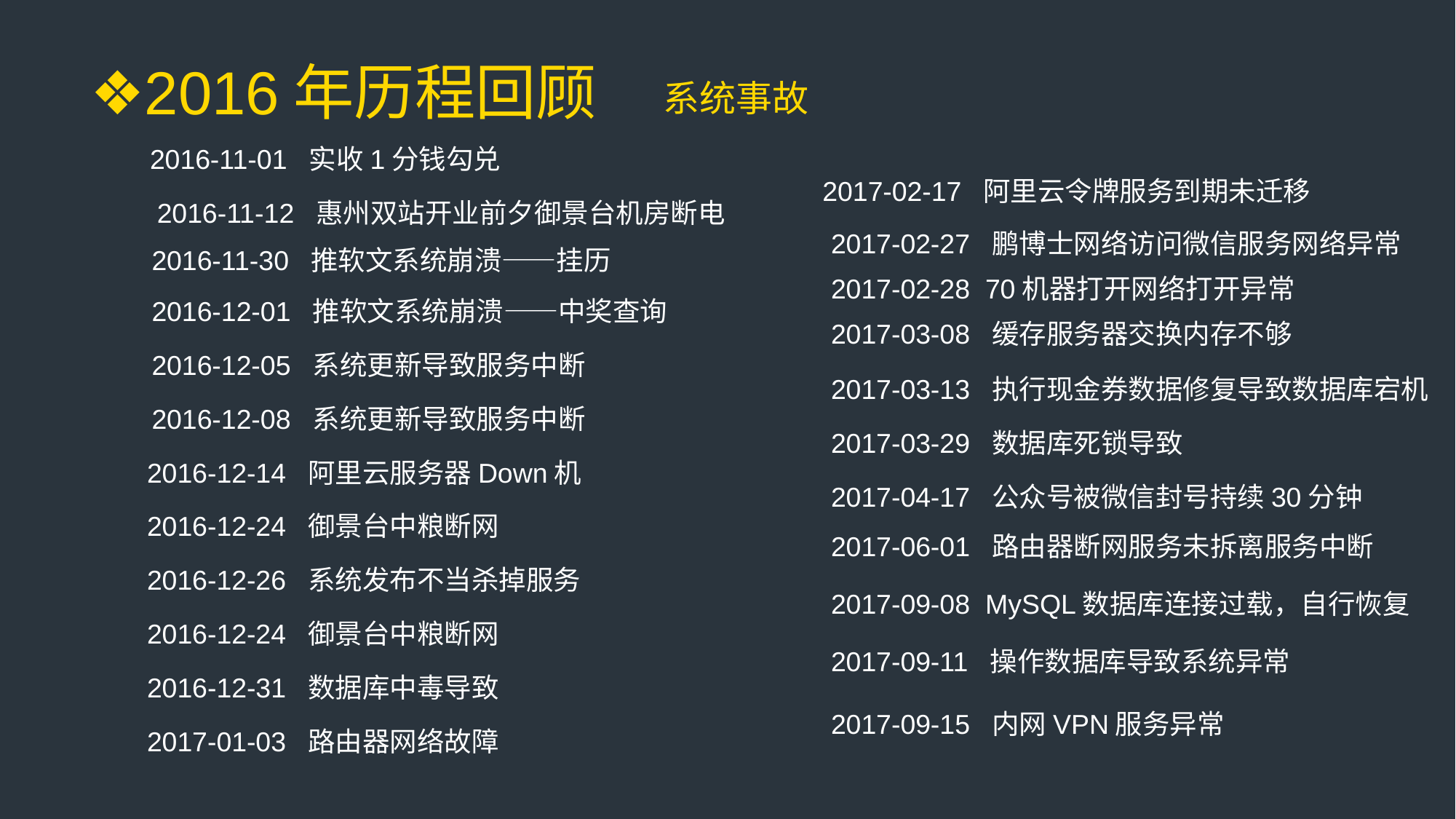

❖2016年历程回顾
系统事故
2016-11-01  实收1分钱勾兑
2017-02-17  阿里云令牌服务到期未迁移
2016-11-12  惠州双站开业前夕御景台机房断电
2017-02-27  鹏博士网络访问微信服务网络异常
2016-11-30  推软文系统崩溃——挂历
2017-02-28  70机器打开网络打开异常
2016-12-01  推软文系统崩溃——中奖查询
2017-03-08  缓存服务器交换内存不够
2016-12-05  系统更新导致服务中断
2017-03-13  执行现金券数据修复导致数据库宕机
2016-12-08  系统更新导致服务中断
2017-03-29  数据库死锁导致
2016-12-14  阿里云服务器Down机
2017-04-17  公众号被微信封号持续30分钟
2016-12-24  御景台中粮断网
2017-06-01  路由器断网服务未拆离服务中断
2016-12-26  系统发布不当杀掉服务
2017-09-08  MySQL数据库连接过载，自行恢复
2016-12-24  御景台中粮断网
2017-09-11  操作数据库导致系统异常
2016-12-31  数据库中毒导致
2017-09-15  内网VPN服务异常
2017-01-03  路由器网络故障